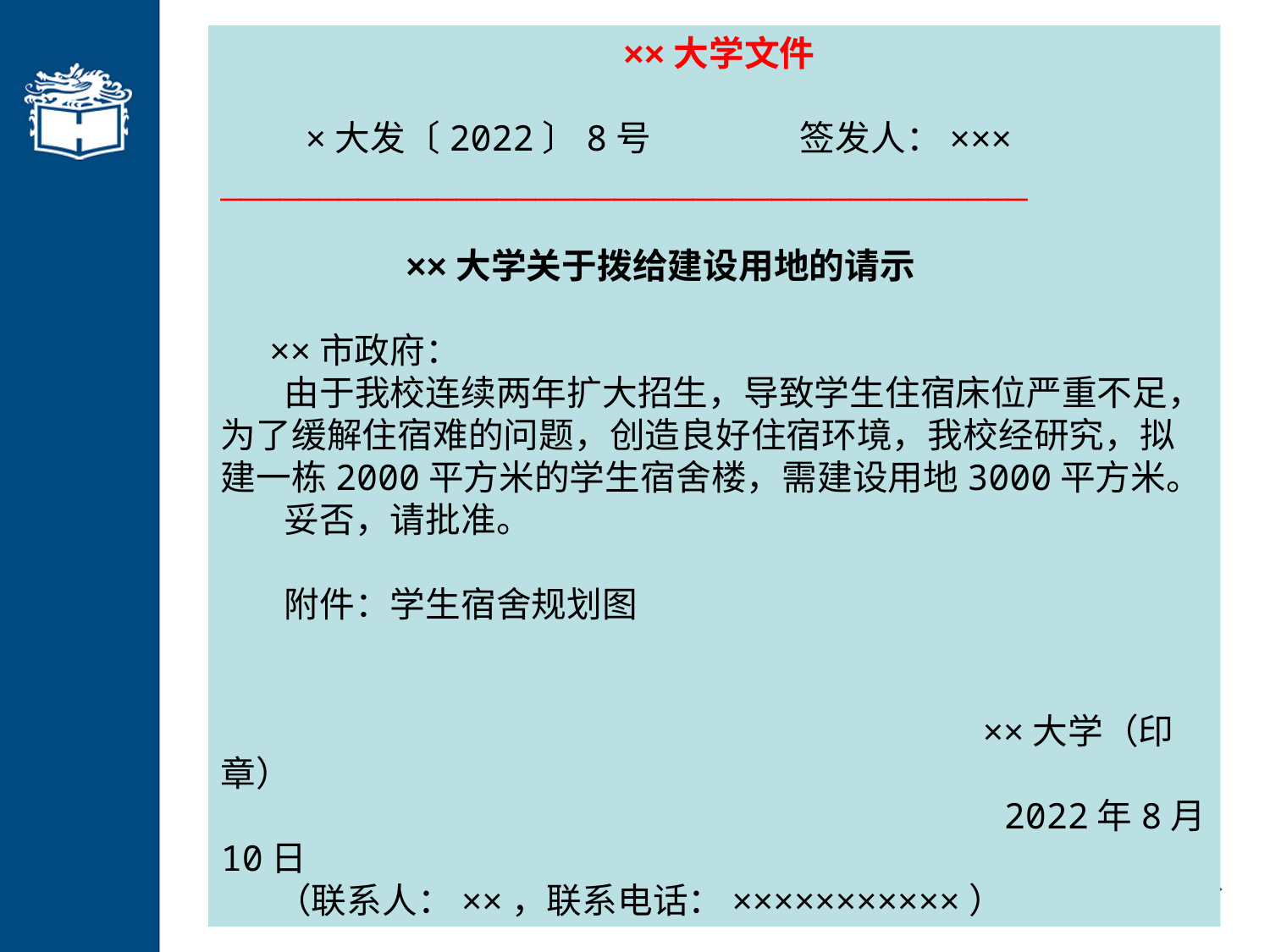

××大学文件

    ×大发〔2022〕8号                   签发人：××× _________________________________________

                   ××大学关于拨给建设用地的请示

     ××市政府：
       由于我校连续两年扩大招生，导致学生住宿床位严重不足，为了缓解住宿难的问题，创造良好住宿环境，我校经研究，拟建一栋2000平方米的学生宿舍楼，需建设用地3000平方米。
       妥否，请批准。

       附件：学生宿舍规划图

                                    ××大学（印章）
                                     2022年8月10日
      （联系人：××，联系电话：×××××××××××）